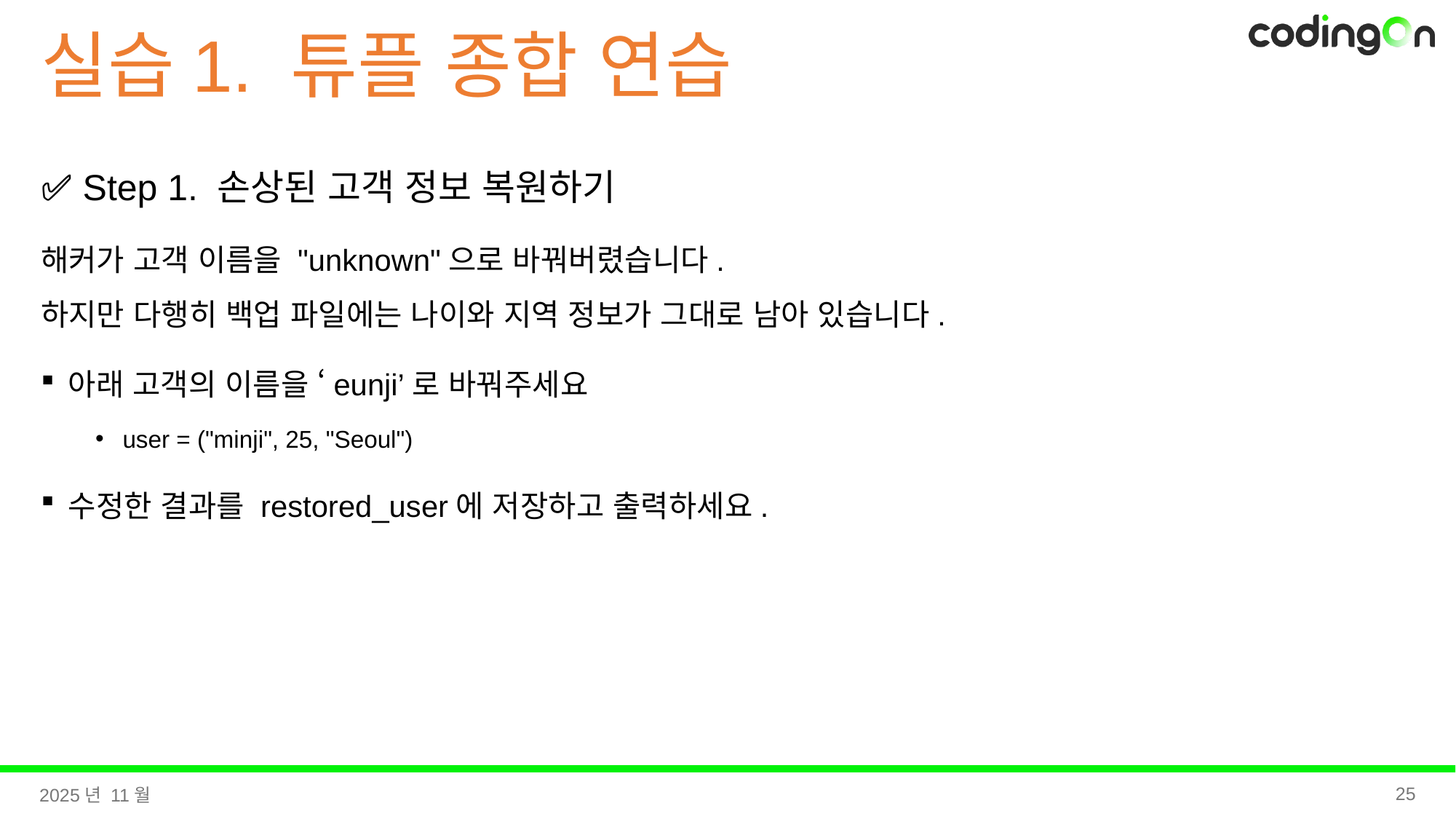

실습1. 튜플 종합 연습
✅ Step 1. 손상된 고객 정보 복원하기
해커가 고객 이름을 "unknown"으로 바꿔버렸습니다.
하지만 다행히 백업 파일에는 나이와 지역 정보가 그대로 남아 있습니다.
아래 고객의 이름을 ‘eunji’로 바꿔주세요
user = ("minji", 25, "Seoul")
수정한 결과를 restored_user에 저장하고 출력하세요.
25
2025년 11월